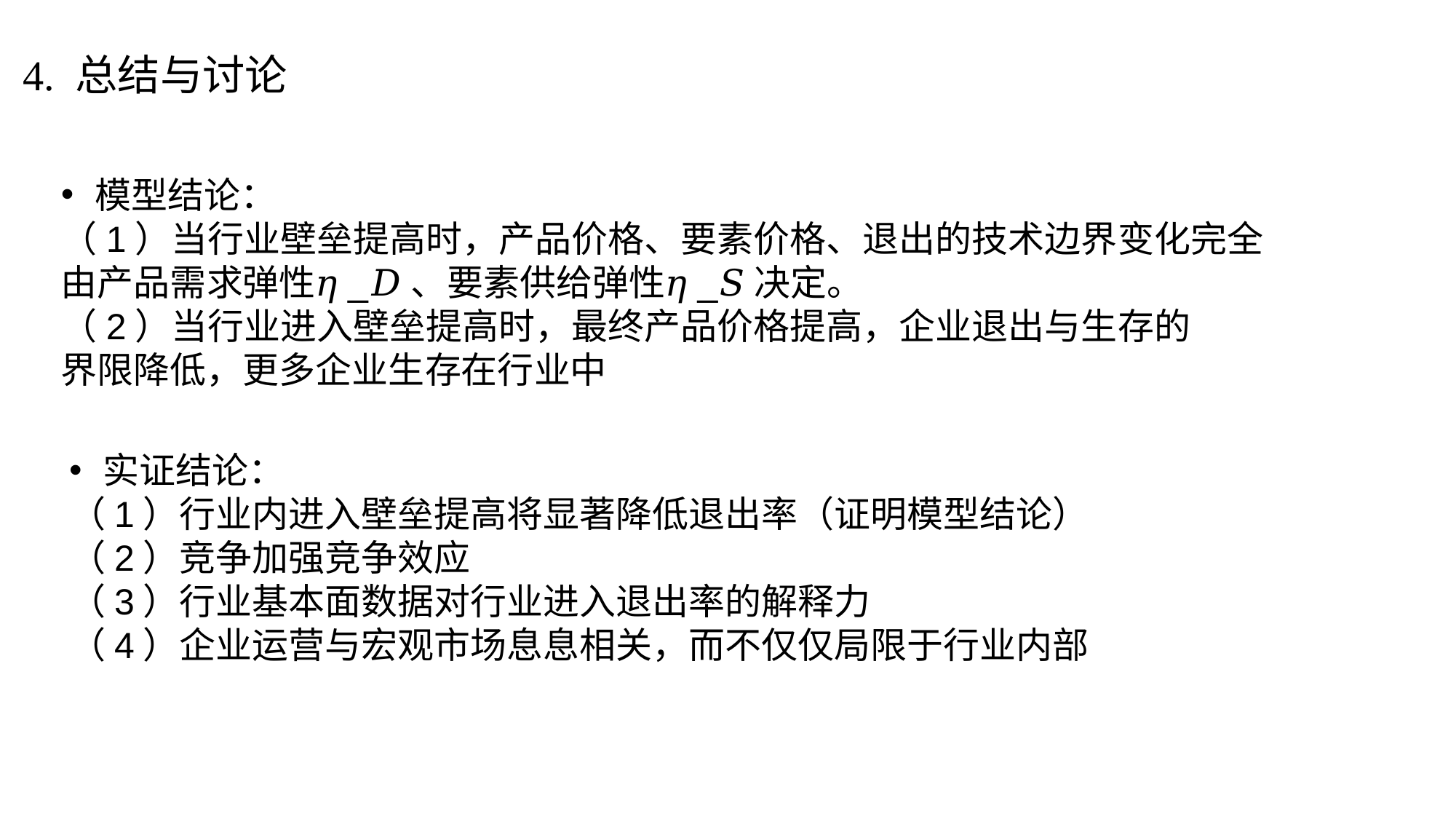

4. 总结与讨论
模型结论：
（1）当行业壁垒提高时，产品价格、要素价格、退出的技术边界变化完全
由产品需求弹性𝜂_𝐷、要素供给弹性𝜂_𝑆决定。
（2）当行业进入壁垒提高时，最终产品价格提高，企业退出与生存的
界限降低，更多企业生存在行业中

实证结论：
（1）行业内进入壁垒提高将显著降低退出率（证明模型结论）
（2）竞争加强竞争效应
（3）行业基本面数据对行业进入退出率的解释力
（4）企业运营与宏观市场息息相关，而不仅仅局限于行业内部